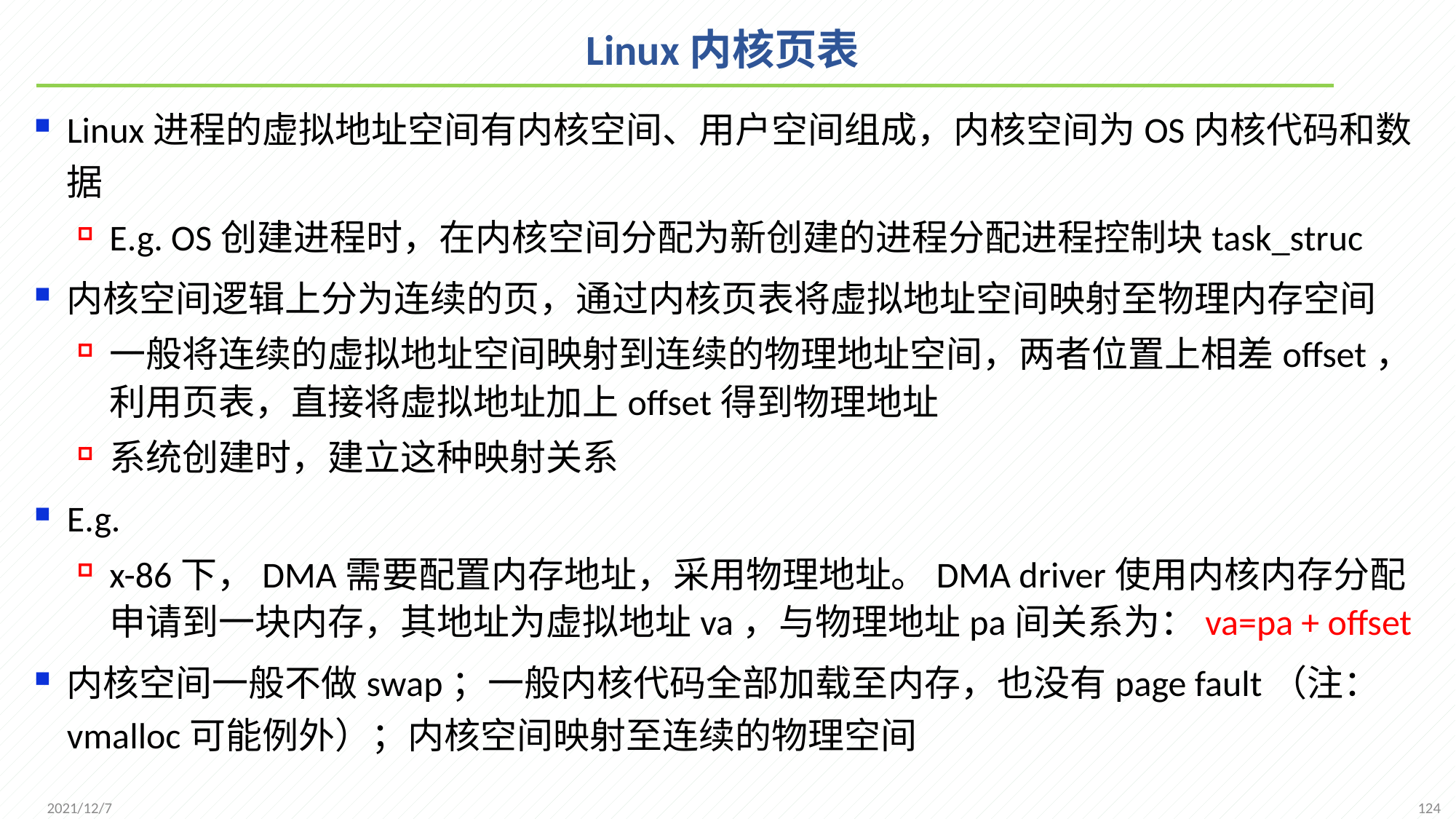

# Linux内核页表
Linux进程的虚拟地址空间有内核空间、用户空间组成，内核空间为OS内核代码和数据
E.g. OS创建进程时，在内核空间分配为新创建的进程分配进程控制块task_struc
内核空间逻辑上分为连续的页，通过内核页表将虚拟地址空间映射至物理内存空间
一般将连续的虚拟地址空间映射到连续的物理地址空间，两者位置上相差offset，利用页表，直接将虚拟地址加上offset得到物理地址
系统创建时，建立这种映射关系
E.g.
x-86下，DMA需要配置内存地址，采用物理地址。DMA driver使用内核内存分配申请到一块内存，其地址为虚拟地址va，与物理地址pa间关系为：va=pa + offset
内核空间一般不做swap；一般内核代码全部加载至内存，也没有page fault（注：vmalloc可能例外）；内核空间映射至连续的物理空间
124
2021/12/7